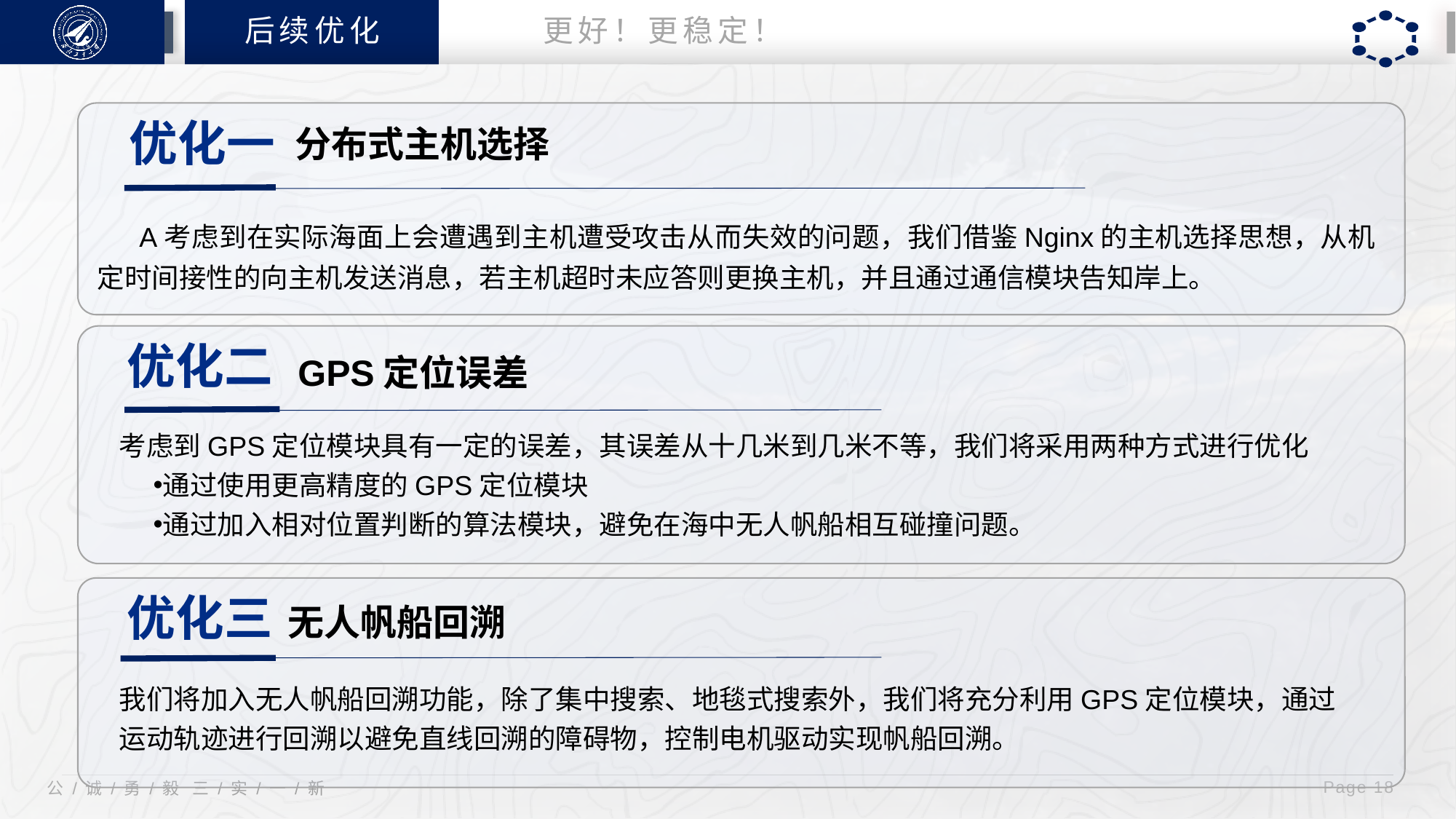

后续优化
更好！更稳定！

优化一
分布式主机选择
    A考虑到在实际海面上会遭遇到主机遭受攻击从而失效的问题，我们借鉴Nginx的主机选择思想，从机定时间接性的向主机发送消息，若主机超时未应答则更换主机，并且通过通信模块告知岸上。

优化二
 GPS定位误差
考虑到GPS定位模块具有一定的误差，其误差从十几米到几米不等，我们将采用两种方式进行优化
通过使用更高精度的GPS定位模块
通过加入相对位置判断的算法模块，避免在海中无人帆船相互碰撞问题。

优化三
无人帆船回溯
我们将加入无人帆船回溯功能，除了集中搜索、地毯式搜索外，我们将充分利用GPS定位模块，通过运动轨迹进行回溯以避免直线回溯的障碍物，控制电机驱动实现帆船回溯。
  Page 18